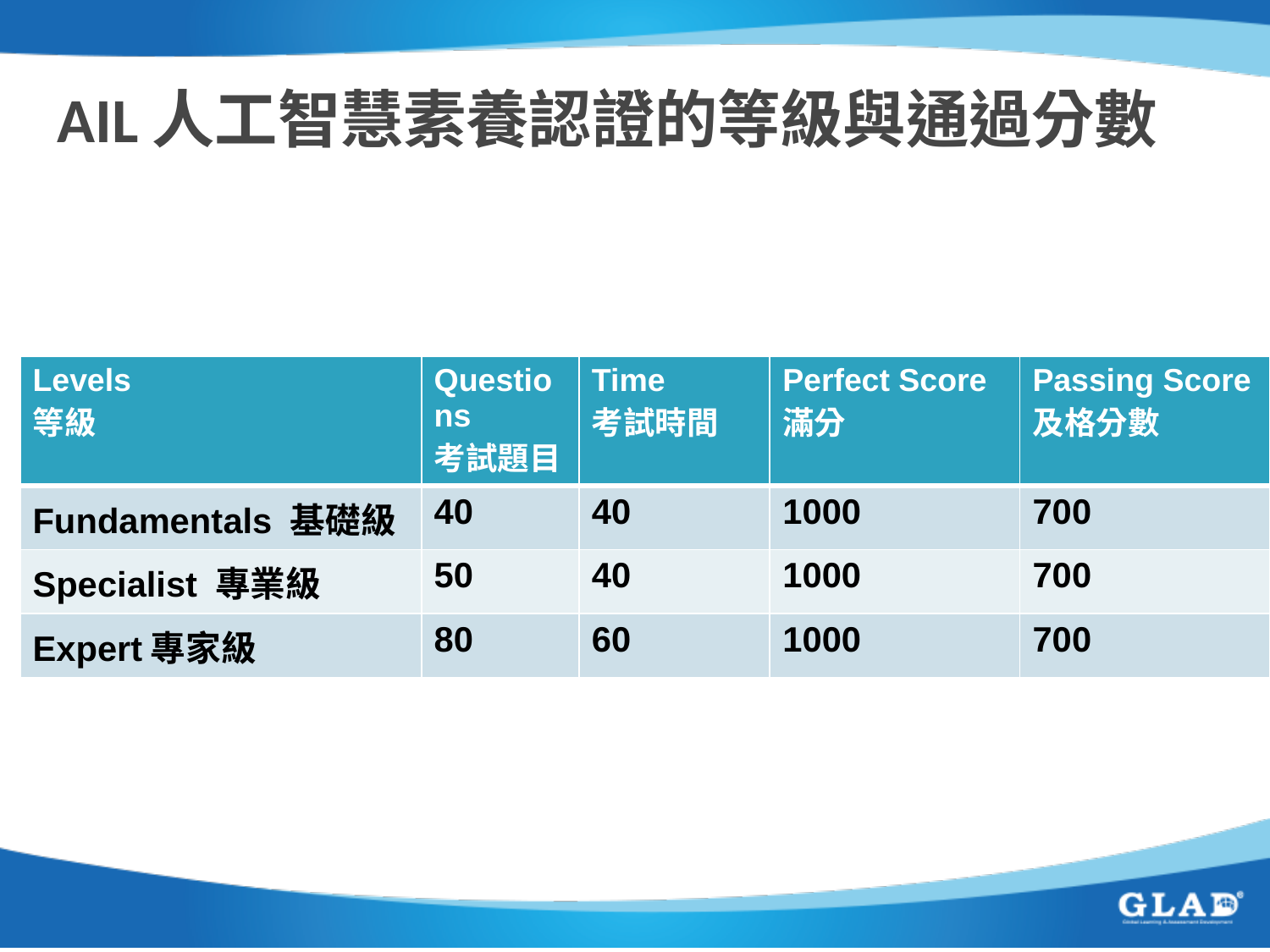

# AIL人工智慧素養認證的等級與通過分數

| Levels 等級 | Questions 考試題目 | Time 考試時間 | Perfect Score 滿分 | Passing Score 及格分數 |
| --- | --- | --- | --- | --- |
| Fundamentals 基礎級 | 40 | 40 | 1000 | 700 |
| Specialist 專業級 | 50 | 40 | 1000 | 700 |
| Expert專家級 | 80 | 60 | 1000 | 700 |